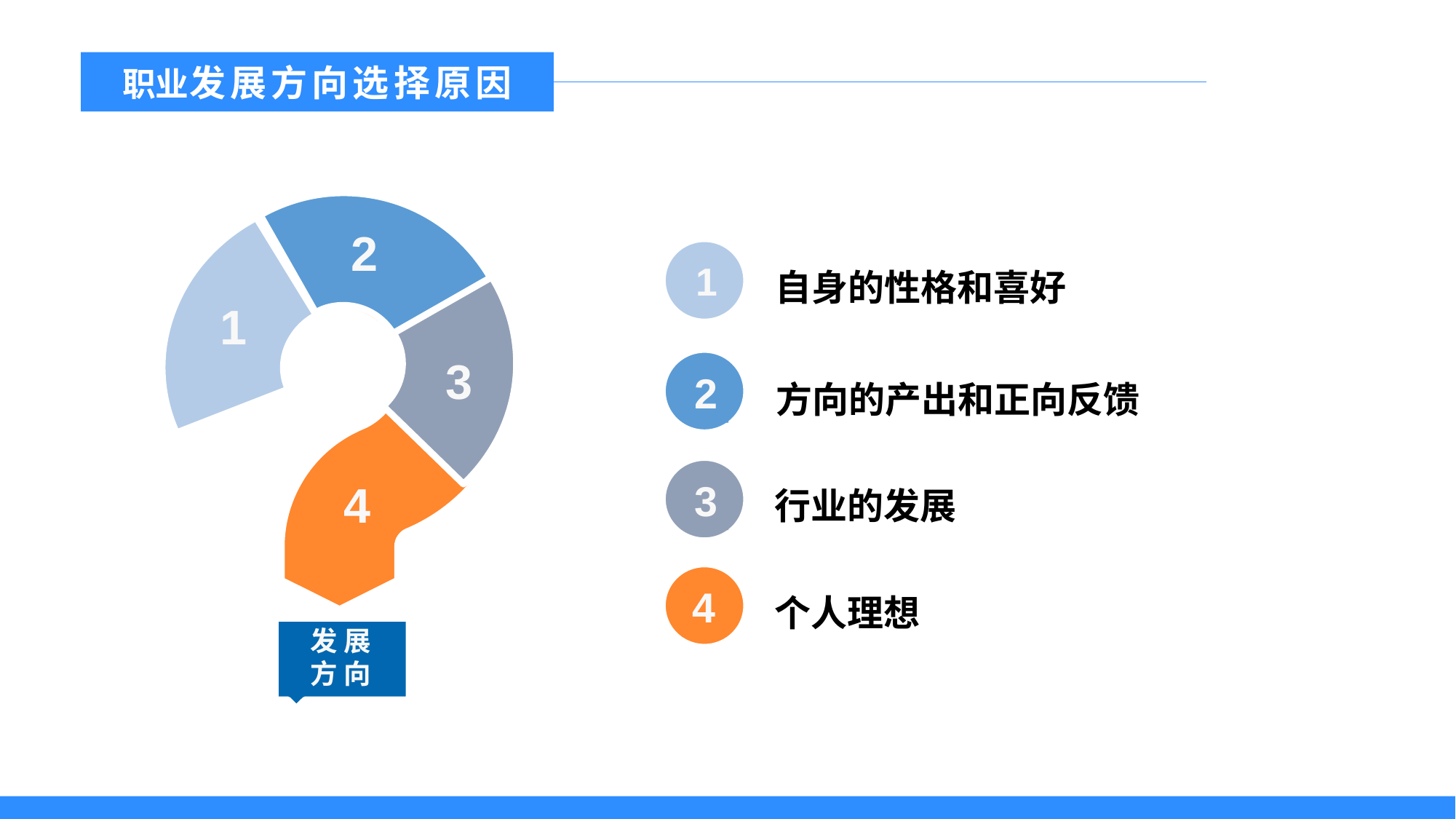

职业发展方向选择原因

2
自身的性格和喜好

1

1
3

2
方向的产出和正向反馈
行业的发展

3
4

4
个人理想

发 展方 向